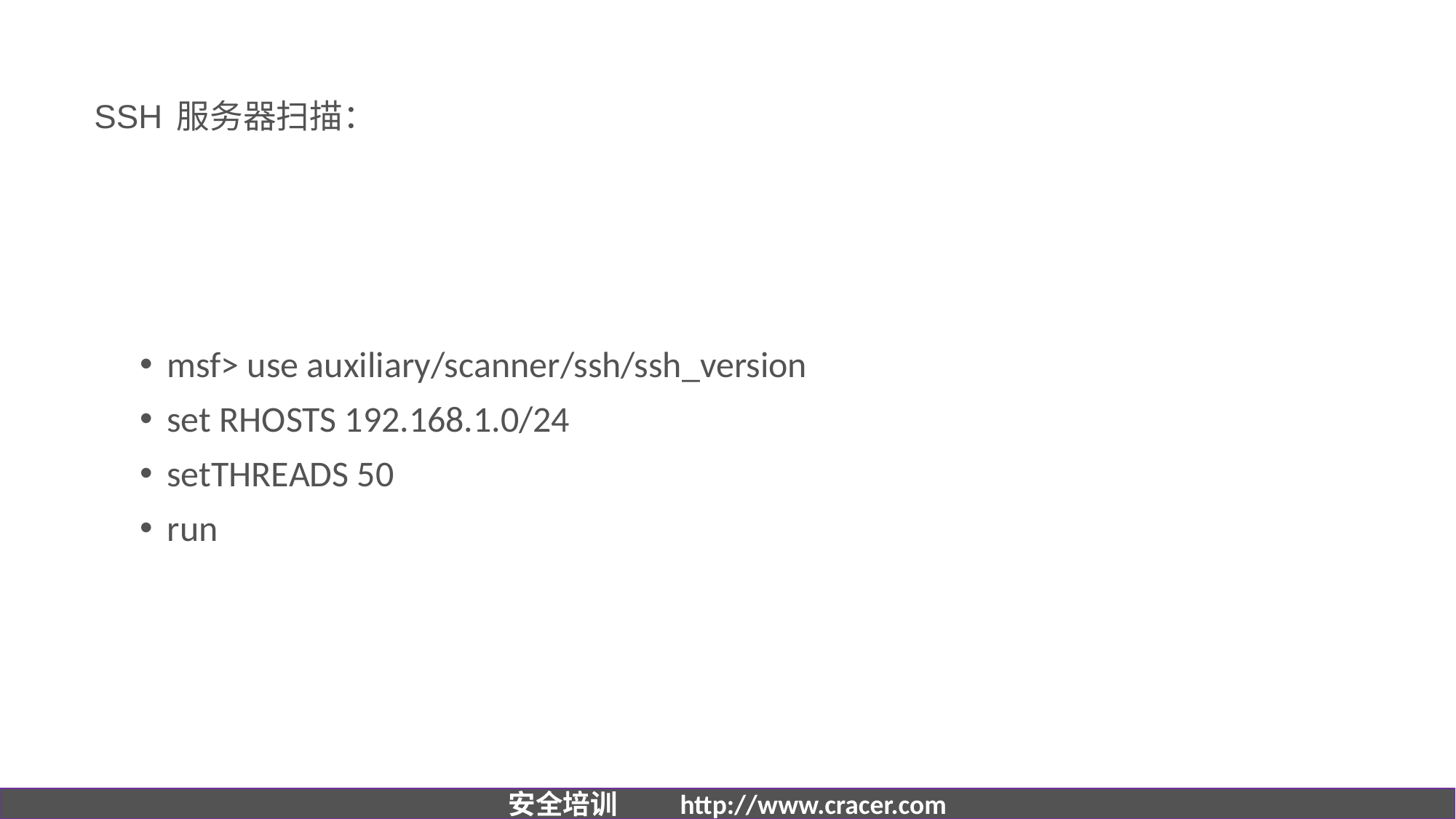

# SSH 服务器扫描：

msf> use auxiliary/scanner/ssh/ssh_version
set RHOSTS 192.168.1.0/24
setTHREADS 50
run